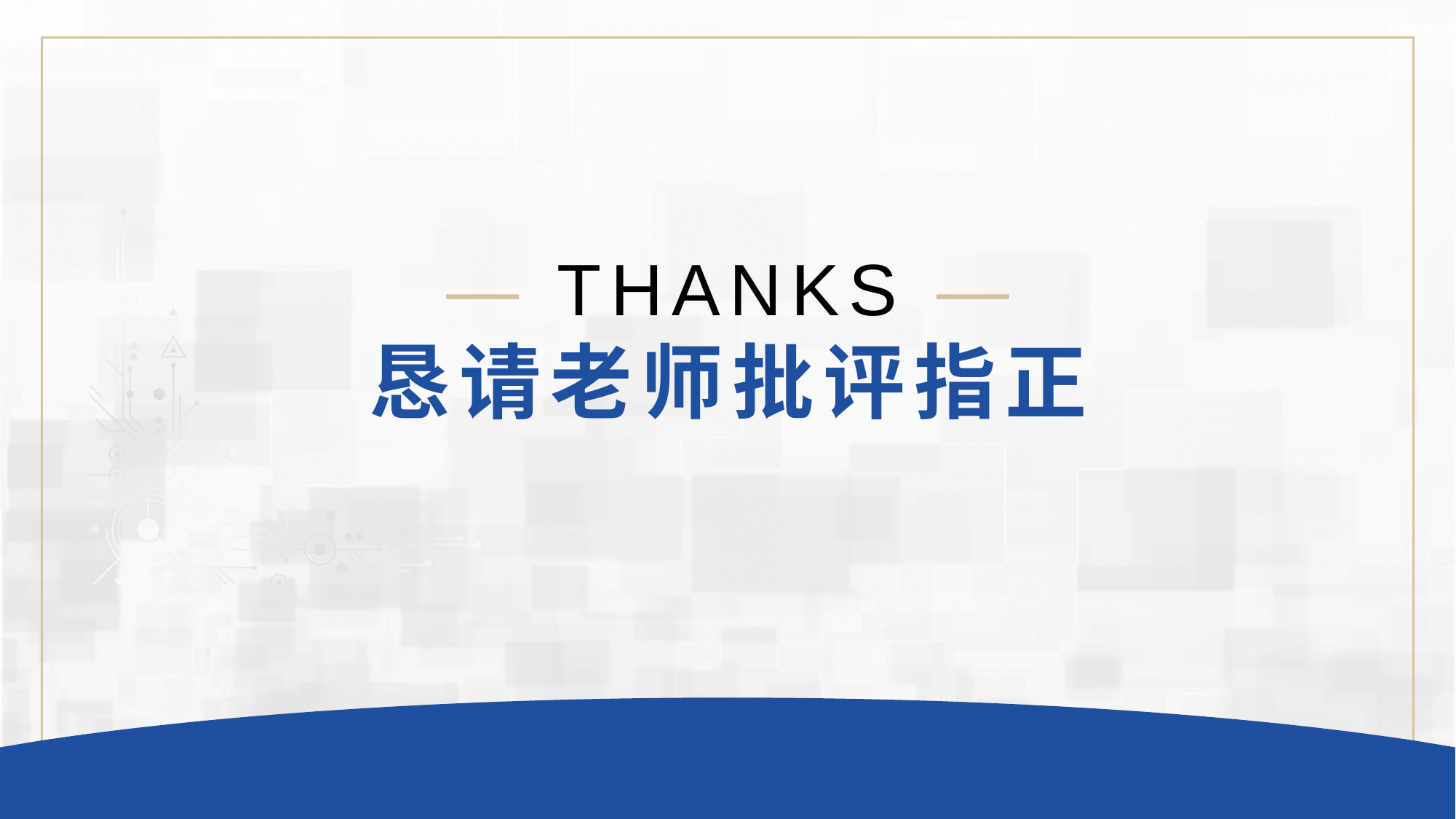

— THANKS —
恳请老师批评指正

—— 艰苦朴素 · 实事求是 · 严格要求 · 勇于探索 ——